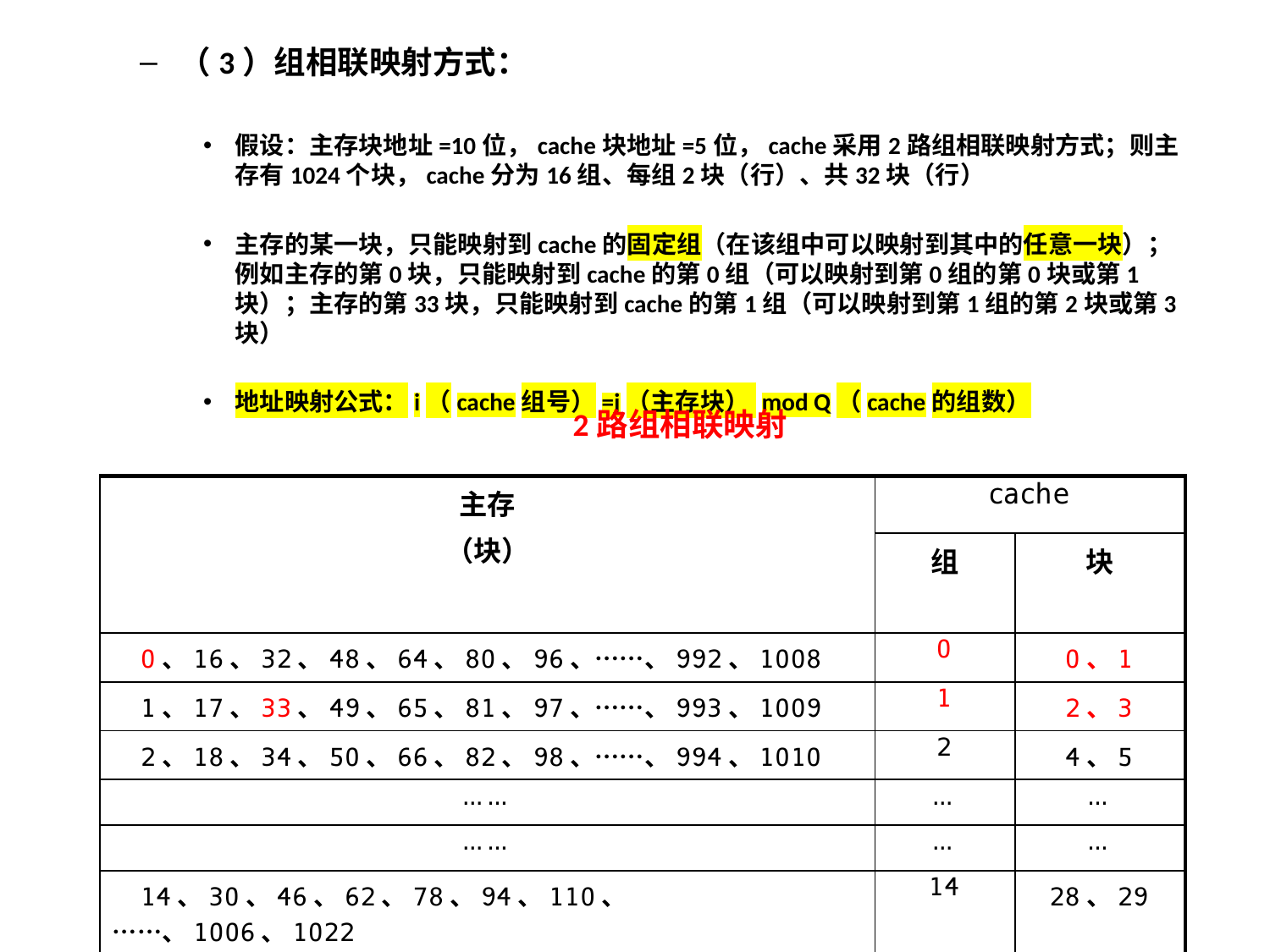

（3）组相联映射方式：

假设：主存块地址=10位，cache块地址=5位，cache采用2路组相联映射方式；则主存有1024个块，cache分为16组、每组2块（行）、共32块（行）

主存的某一块，只能映射到cache的固定组（在该组中可以映射到其中的任意一块）；例如主存的第0块，只能映射到cache的第0组（可以映射到第0组的第0块或第1块）；主存的第33块，只能映射到cache的第1组（可以映射到第1组的第2块或第3块）

地址映射公式：i（cache组号）=j（主存块） mod Q（cache的组数）
2路组相联映射
| 主存 （块） | cache |  |
| --- | --- | --- |
|  | 组 | 块 |
| 0、16、32、48、64、80、96、……、992、1008 | 0 | 0、1 |
| 1、17、33、49、65、81、97、……、993、1009 | 1 | 2、3 |
| 2、18、34、50、66、82、98、……、994、1010 | 2 | 4、5 |
| …… | … | … |
| …… | … | … |
| 14、30、46、62、78、94、110、……、1006、1022 | 14 | 28、29 |
| 15、31、47、63、79、95、111、……、1007、1023 | 15 | 30、31 |